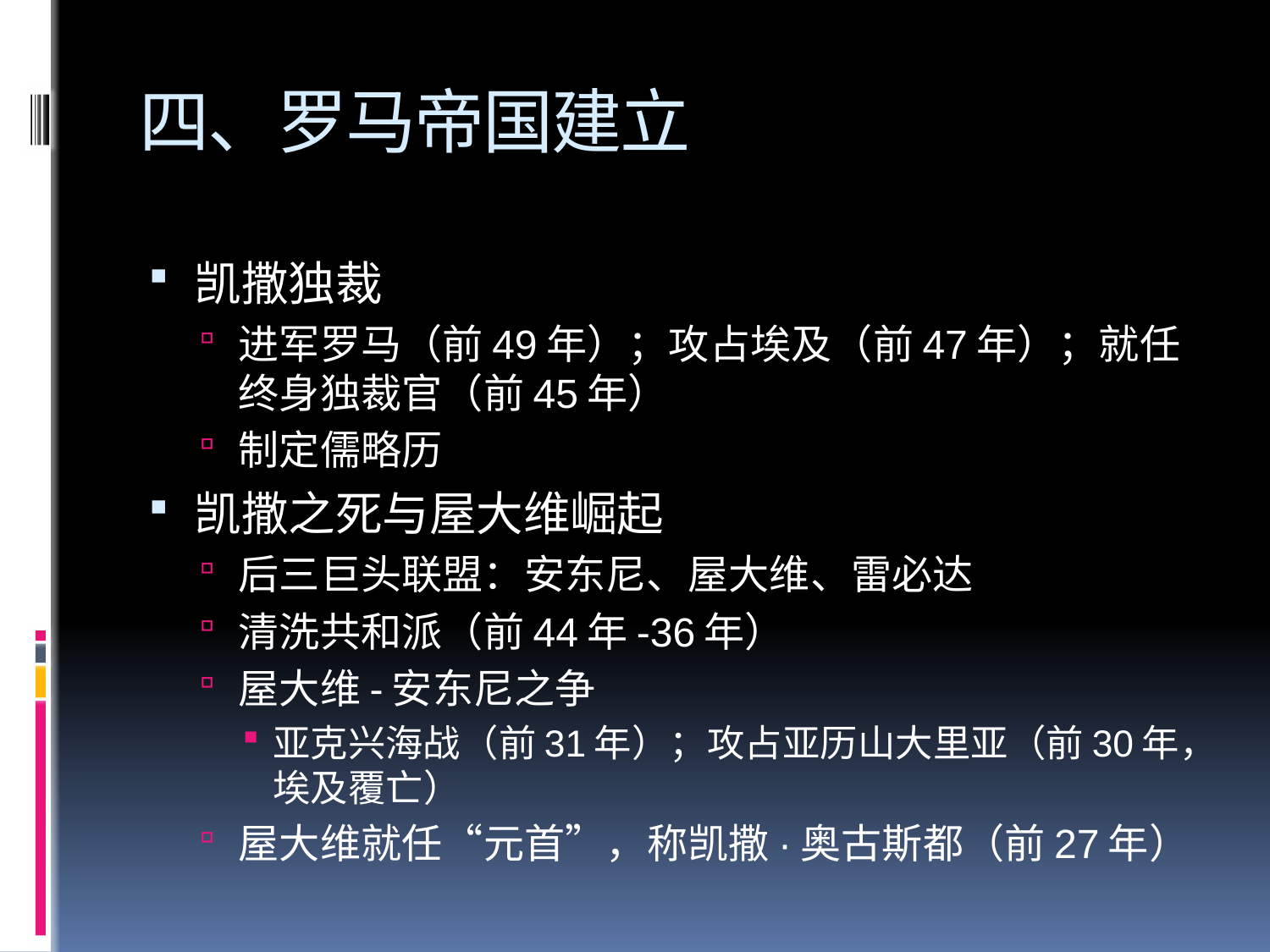

# 四、罗马帝国建立
凯撒独裁
进军罗马（前49年）；攻占埃及（前47年）；就任终身独裁官（前45年）
制定儒略历
凯撒之死与屋大维崛起
后三巨头联盟：安东尼、屋大维、雷必达
清洗共和派（前44年-36年）
屋大维-安东尼之争
亚克兴海战（前31年）；攻占亚历山大里亚（前30年，埃及覆亡）
屋大维就任“元首”，称凯撒·奥古斯都（前27年）